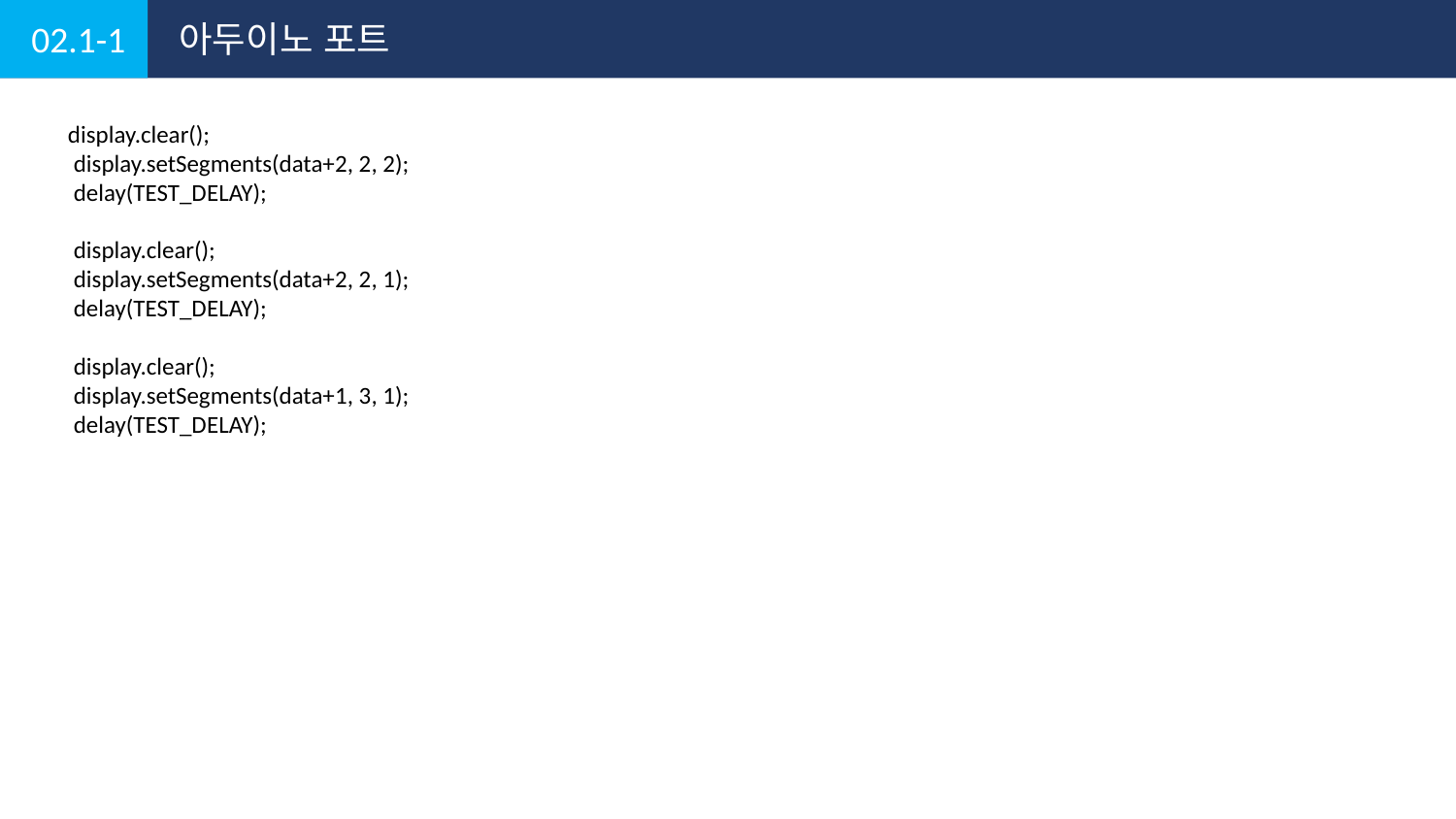

02.1-1
아두이노 포트
 display.clear();
  display.setSegments(data+2, 2, 2);
  delay(TEST_DELAY);

  display.clear();
  display.setSegments(data+2, 2, 1);
  delay(TEST_DELAY);

  display.clear();
  display.setSegments(data+1, 3, 1);
  delay(TEST_DELAY);